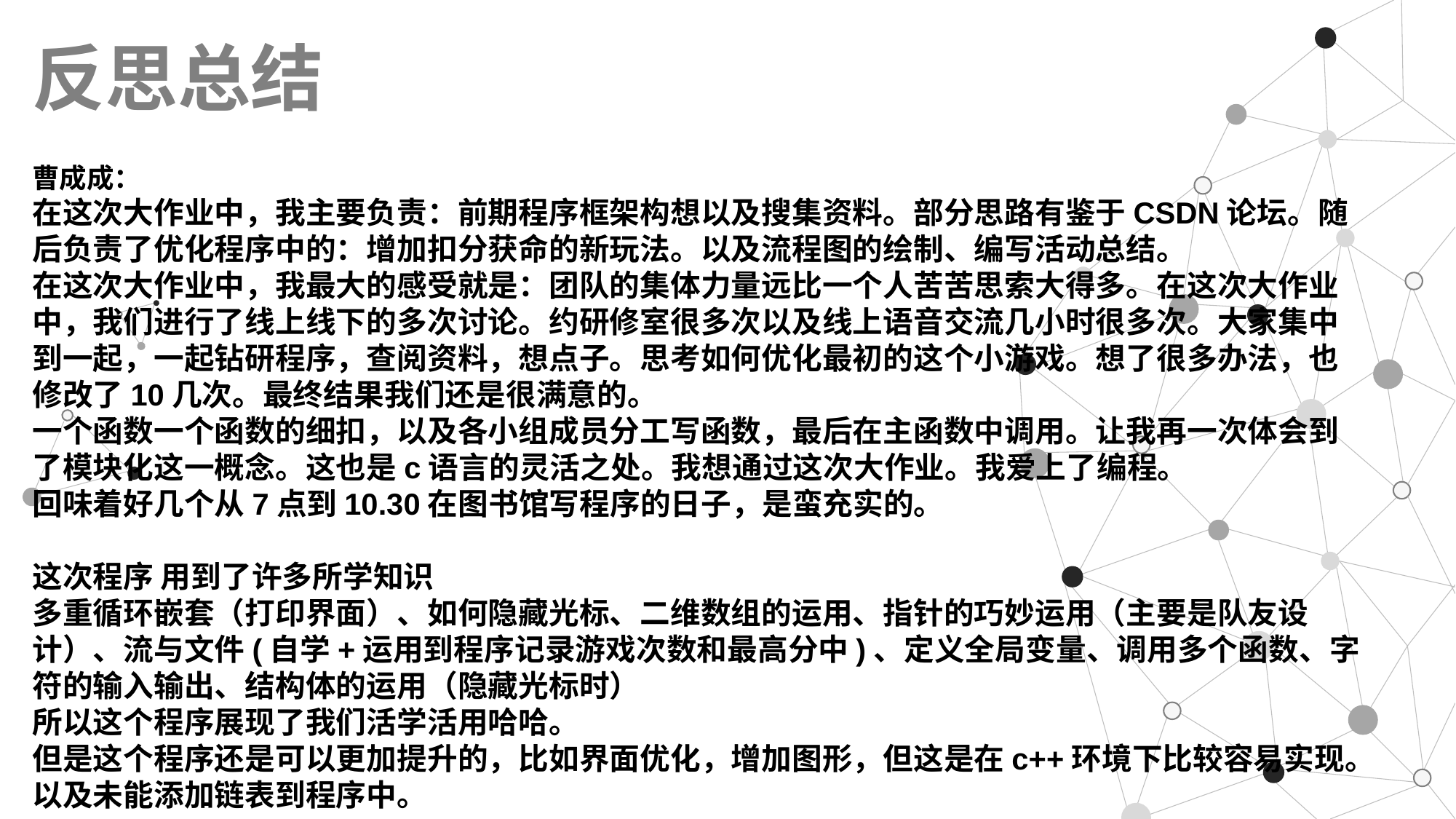

反思总结

曹成成：
在这次大作业中，我主要负责：前期程序框架构想以及搜集资料。部分思路有鉴于CSDN论坛。随后负责了优化程序中的：增加扣分获命的新玩法。以及流程图的绘制、编写活动总结。
在这次大作业中，我最大的感受就是：团队的集体力量远比一个人苦苦思索大得多。在这次大作业中，我们进行了线上线下的多次讨论。约研修室很多次以及线上语音交流几小时很多次。大家集中到一起，一起钻研程序，查阅资料，想点子。思考如何优化最初的这个小游戏。想了很多办法，也修改了10几次。最终结果我们还是很满意的。
一个函数一个函数的细扣，以及各小组成员分工写函数，最后在主函数中调用。让我再一次体会到了模块化这一概念。这也是c语言的灵活之处。我想通过这次大作业。我爱上了编程。
回味着好几个从7点到10.30在图书馆写程序的日子，是蛮充实的。

这次程序 用到了许多所学知识
多重循环嵌套（打印界面）、如何隐藏光标、二维数组的运用、指针的巧妙运用（主要是队友设计）、流与文件(自学+运用到程序记录游戏次数和最高分中)、定义全局变量、调用多个函数、字符的输入输出、结构体的运用（隐藏光标时）
所以这个程序展现了我们活学活用哈哈。
但是这个程序还是可以更加提升的，比如界面优化，增加图形，但这是在c++环境下比较容易实现。以及未能添加链表到程序中。